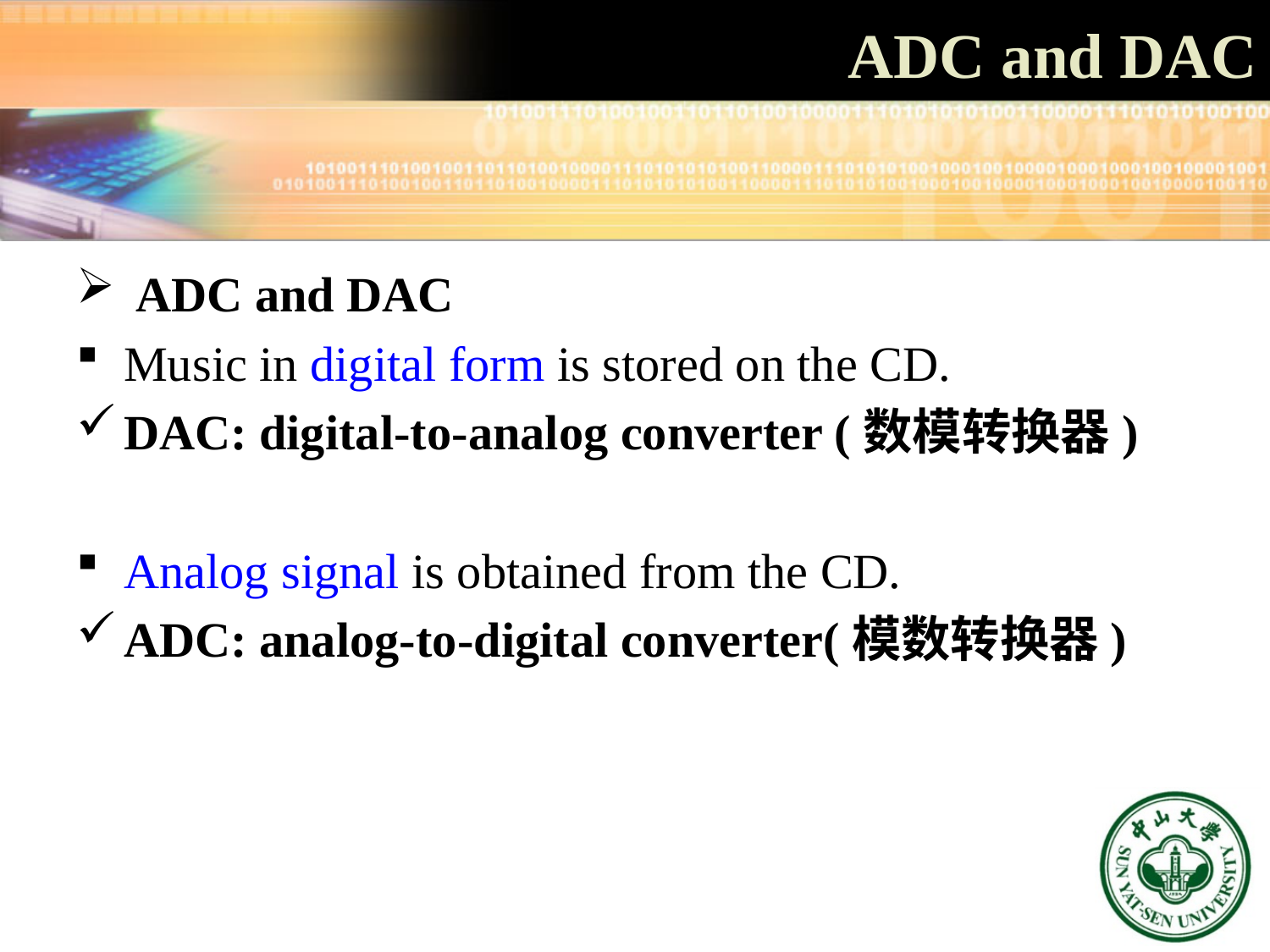

ADC and DAC
 ADC and DAC
Music in digital form is stored on the CD.
DAC: digital-to-analog converter (数模转换器)

Analog signal is obtained from the CD.
ADC: analog-to-digital converter(模数转换器)